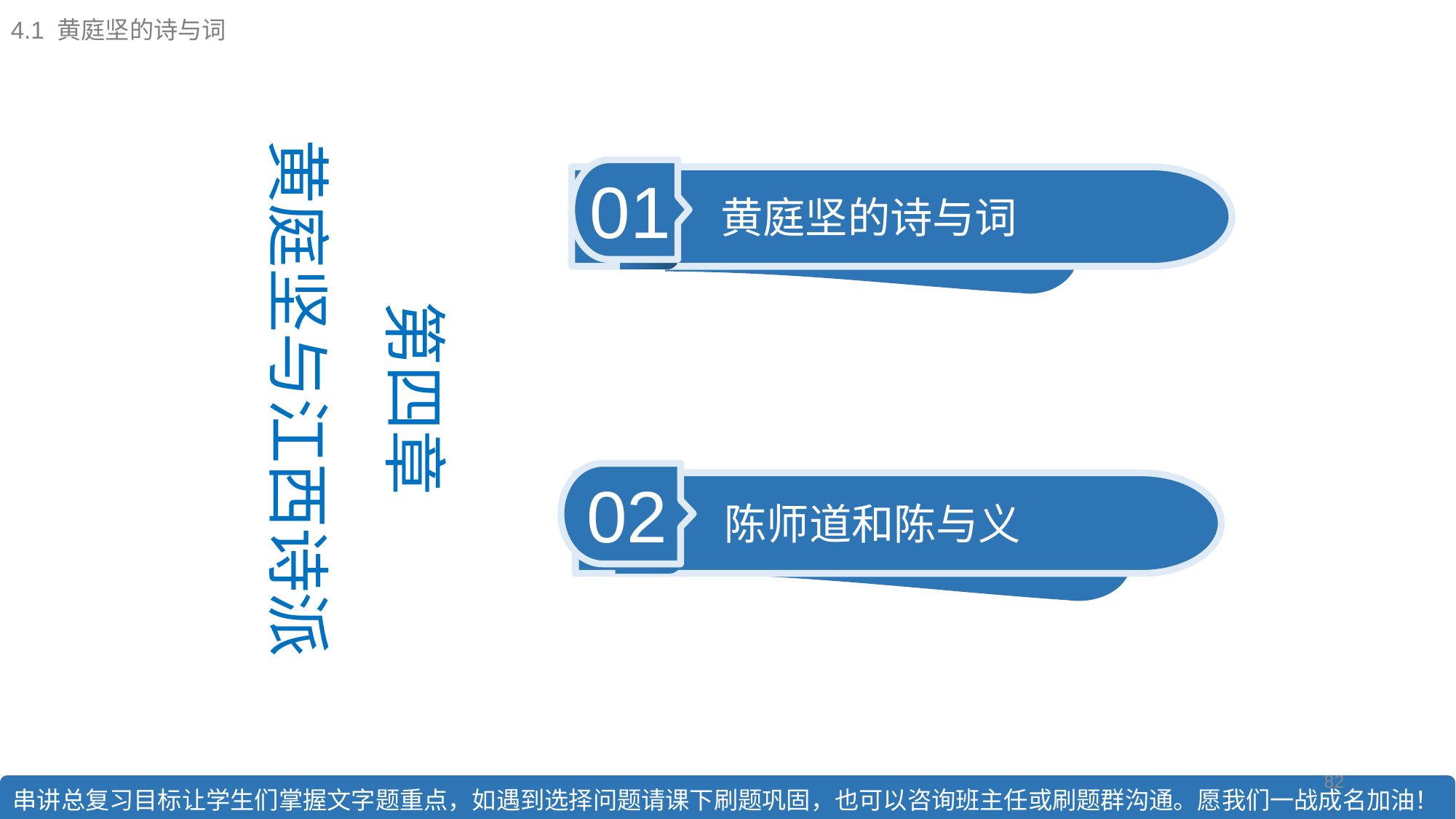

4.1 黄庭坚的诗与词
第四章
黄庭坚与江西诗派
01
黄庭坚的诗与词

02
陈师道和陈与义

82